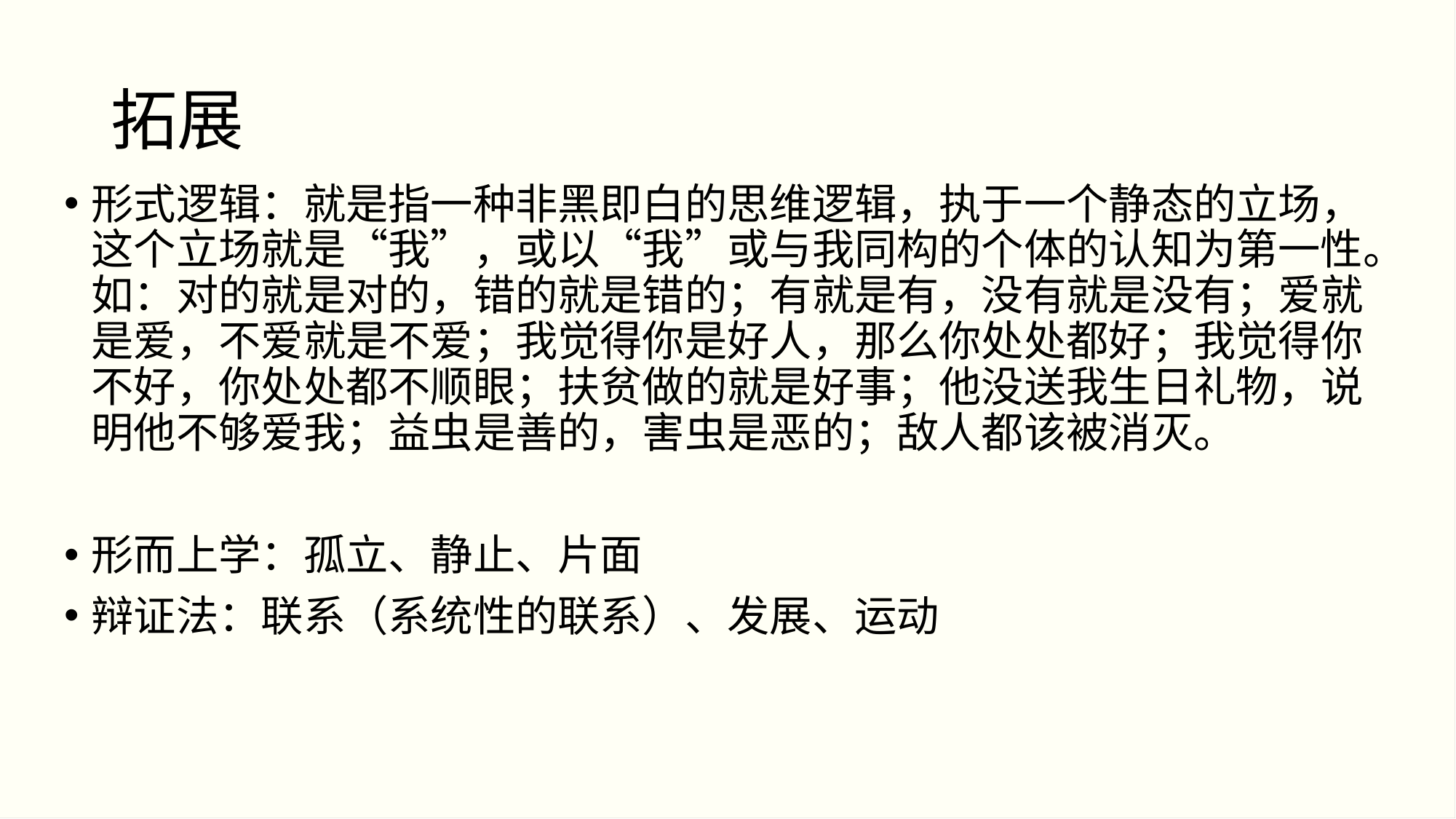

# 拓展
形式逻辑：就是指一种非黑即白的思维逻辑，执于一个静态的立场，这个立场就是“我”，或以“我”或与我同构的个体的认知为第一性。如：对的就是对的，错的就是错的；有就是有，没有就是没有；爱就是爱，不爱就是不爱；我觉得你是好人，那么你处处都好；我觉得你不好，你处处都不顺眼；扶贫做的就是好事；他没送我生日礼物，说明他不够爱我；益虫是善的，害虫是恶的；敌人都该被消灭。

形而上学：孤立、静止、片面
辩证法：联系（系统性的联系）、发展、运动